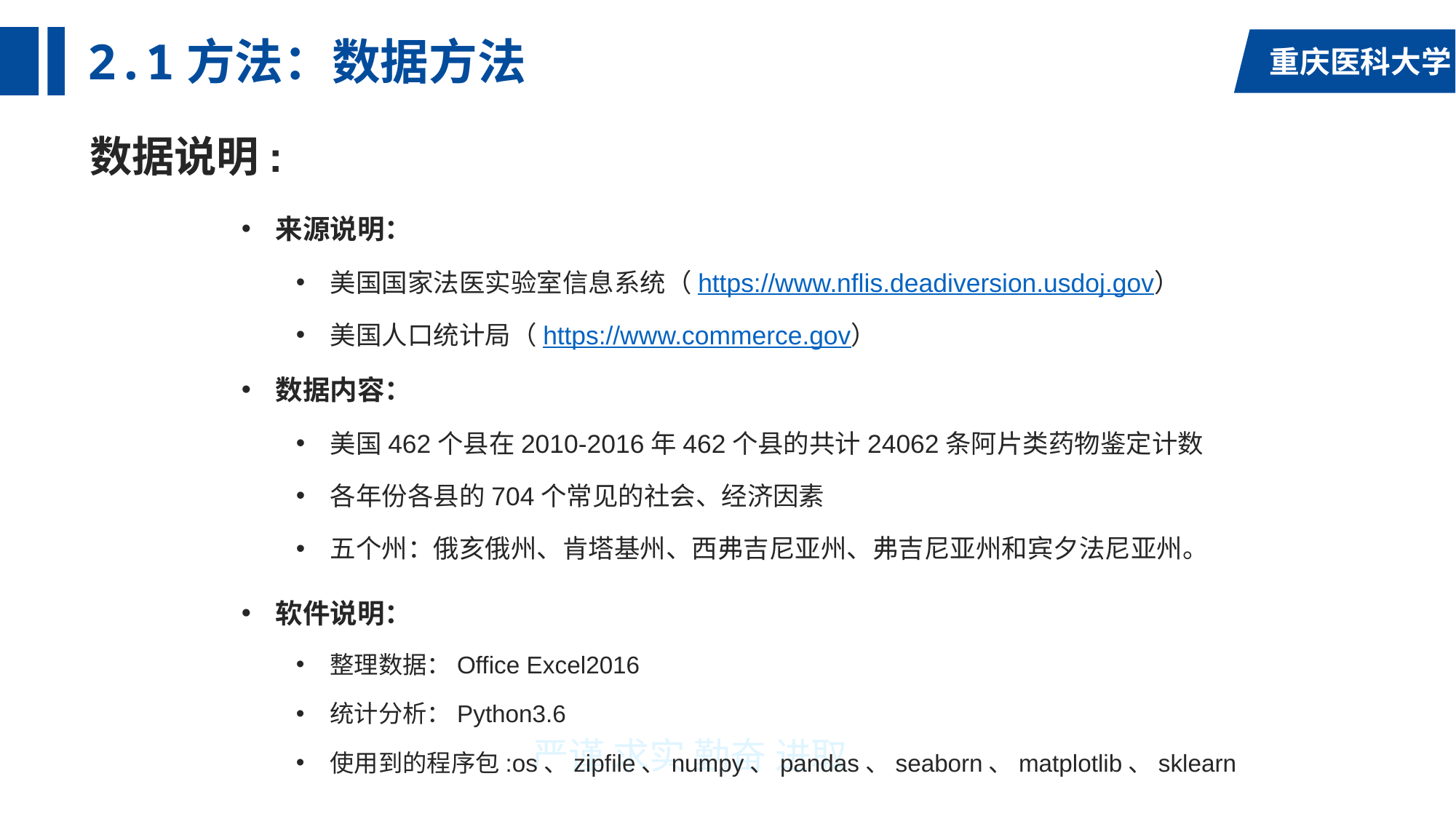

# 2.1方法：数据方法
数据说明:
来源说明：
美国国家法医实验室信息系统（https://www.nflis.deadiversion.usdoj.gov）
美国人口统计局（https://www.commerce.gov）
数据内容：
美国462个县在2010-2016年462个县的共计24062条阿片类药物鉴定计数
各年份各县的704个常见的社会、经济因素
五个州：俄亥俄州、肯塔基州、西弗吉尼亚州、弗吉尼亚州和宾夕法尼亚州。

软件说明：
整理数据：Office Excel2016
统计分析：Python3.6
使用到的程序包:os、zipfile、numpy、pandas、seaborn、matplotlib、sklearn